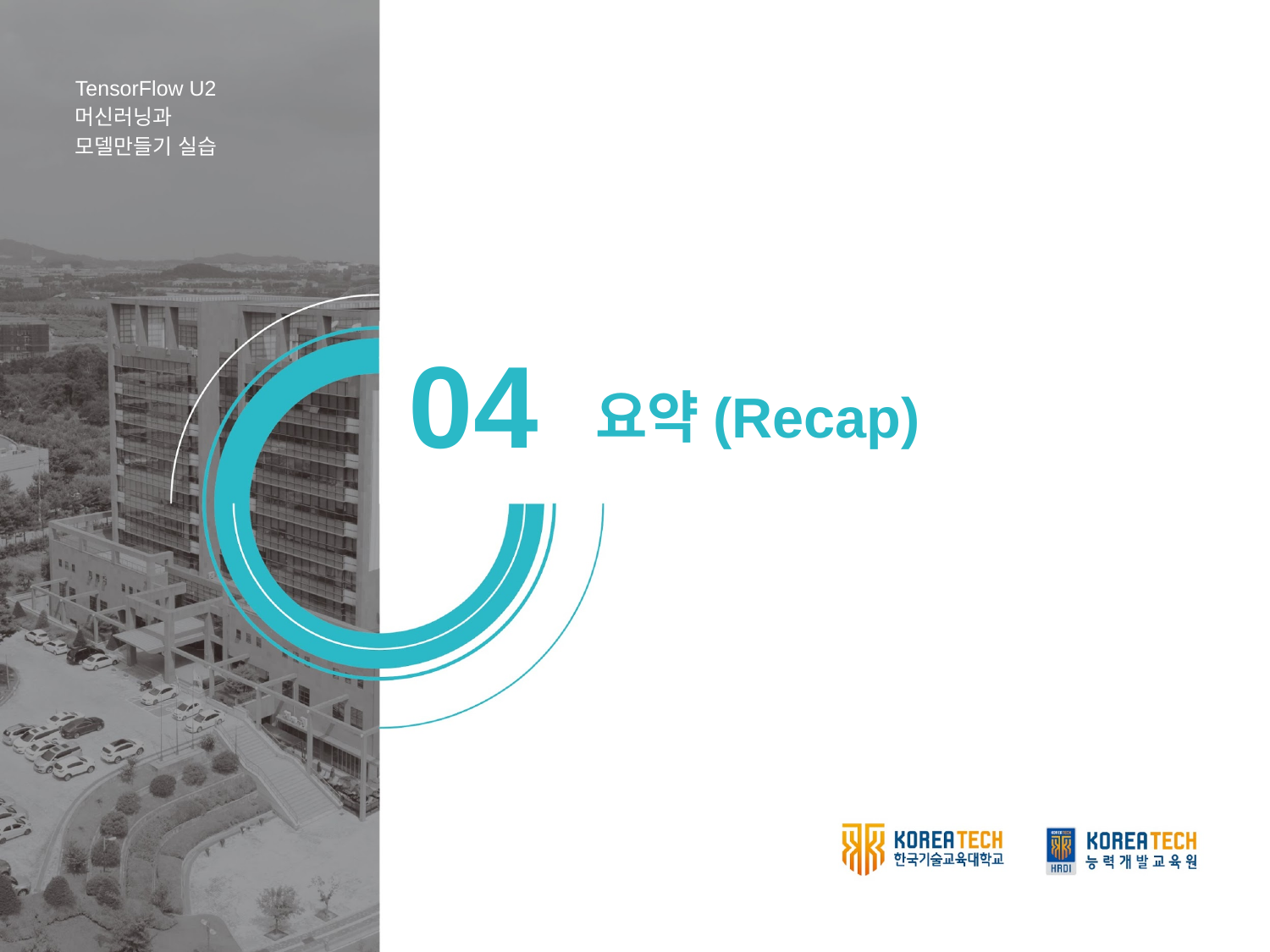

TensorFlow U2
머신러닝과 모델만들기 실습
04
 요약(Recap)